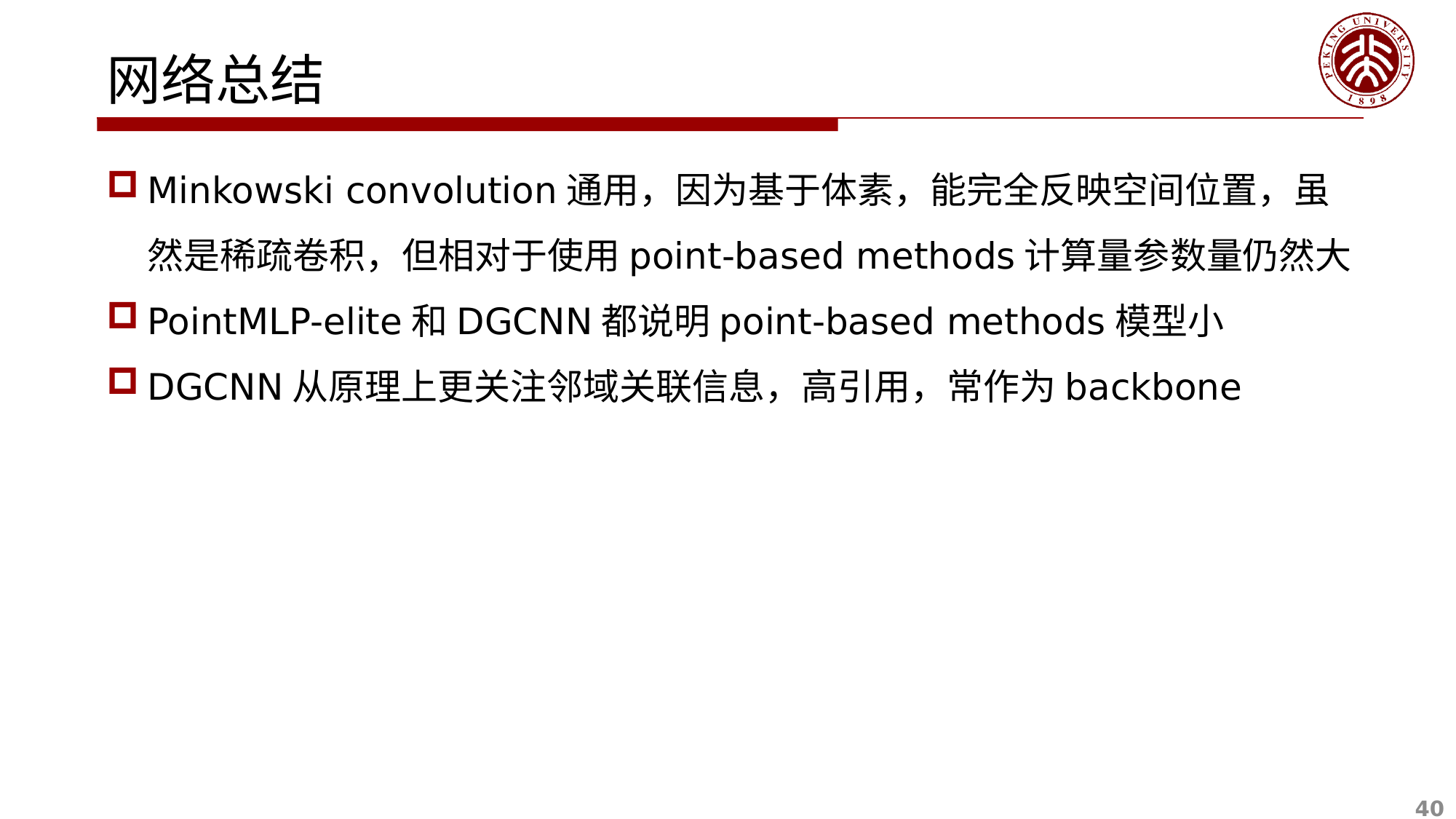

# 网络总结
Minkowski convolution通用，因为基于体素，能完全反映空间位置，虽然是稀疏卷积，但相对于使用point-based methods计算量参数量仍然大
PointMLP-elite和DGCNN都说明point-based methods模型小
DGCNN从原理上更关注邻域关联信息，高引用，常作为backbone

40